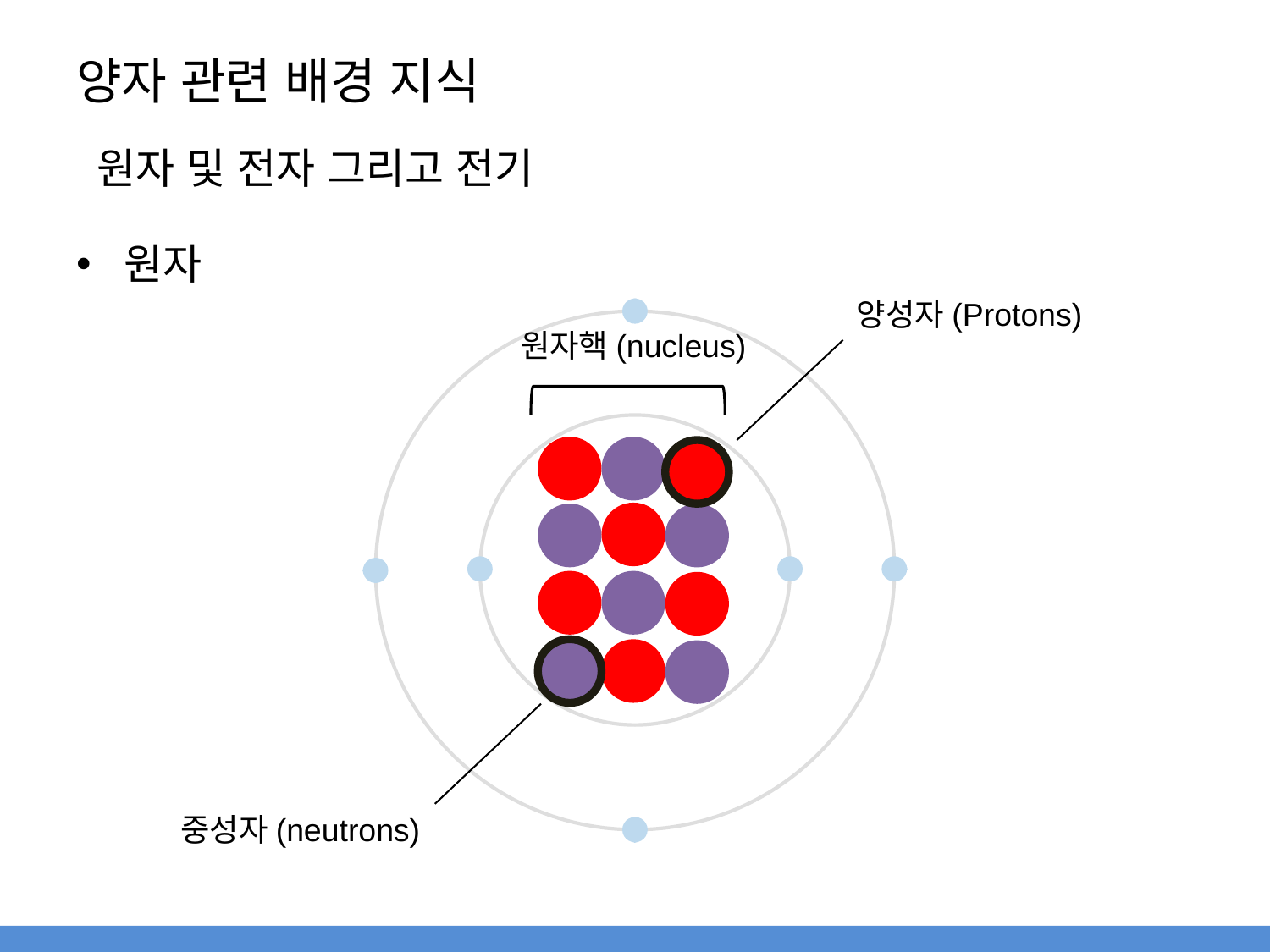

# 양자 관련 배경 지식
원자 및 전자 그리고 전기
원자
양성자(Protons)

원자핵(nucleus)

중성자(neutrons)